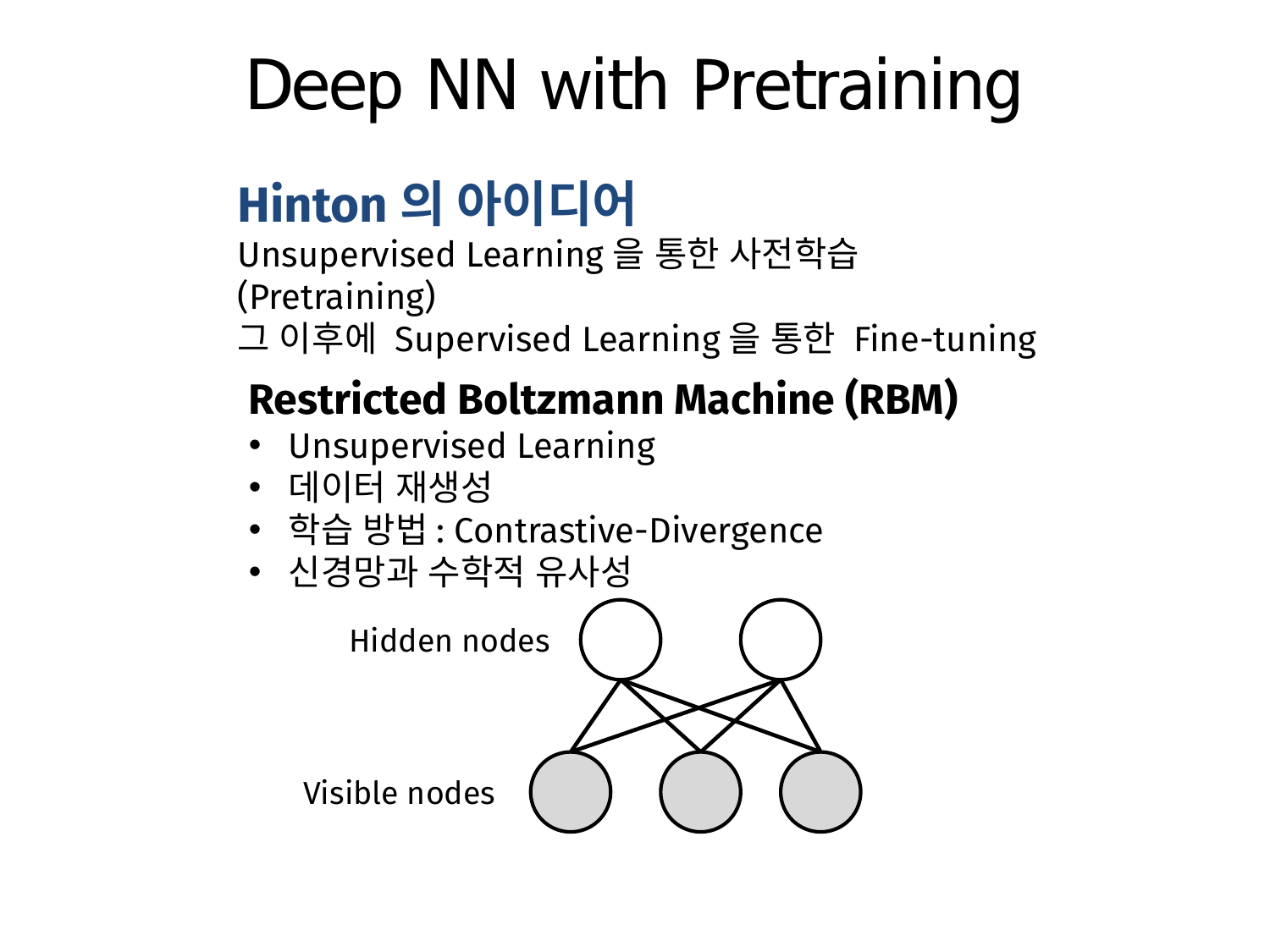

# Deep NN with Pretraining
Hinton의 아이디어
Unsupervised Learning을 통한 사전학습(Pretraining)
그 이후에 Supervised Learning을 통한 Fine-tuning
Restricted Boltzmann Machine (RBM)
Unsupervised Learning
데이터 재생성
학습 방법: Contrastive-Divergence
신경망과 수학적 유사성

Hidden nodes

Visible nodes